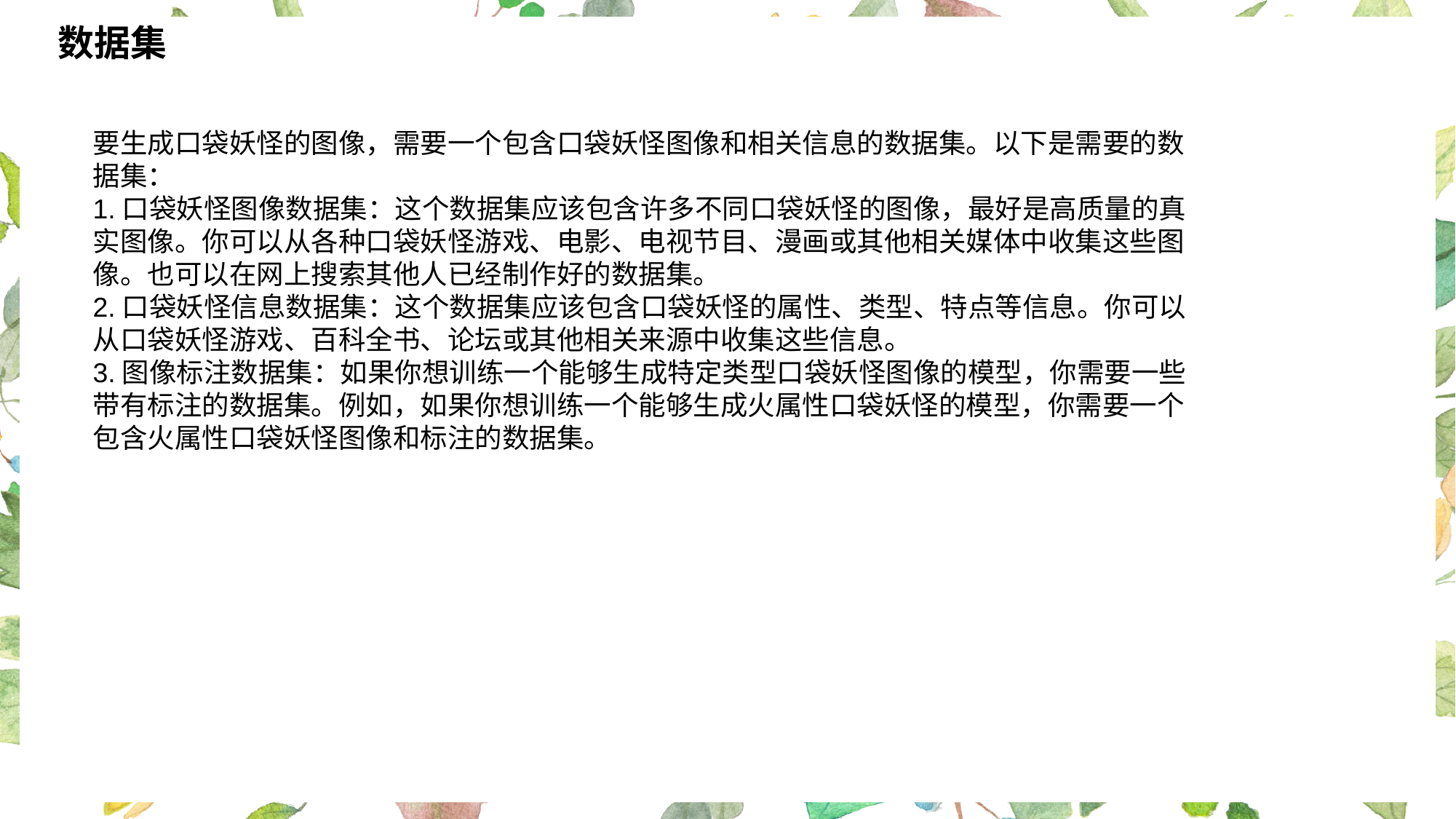

数据集
要生成口袋妖怪的图像，需要一个包含口袋妖怪图像和相关信息的数据集。以下是需要的数据集：
1.口袋妖怪图像数据集：这个数据集应该包含许多不同口袋妖怪的图像，最好是高质量的真实图像。你可以从各种口袋妖怪游戏、电影、电视节目、漫画或其他相关媒体中收集这些图像。也可以在网上搜索其他人已经制作好的数据集。
2.口袋妖怪信息数据集：这个数据集应该包含口袋妖怪的属性、类型、特点等信息。你可以从口袋妖怪游戏、百科全书、论坛或其他相关来源中收集这些信息。
3.图像标注数据集：如果你想训练一个能够生成特定类型口袋妖怪图像的模型，你需要一些带有标注的数据集。例如，如果你想训练一个能够生成火属性口袋妖怪的模型，你需要一个包含火属性口袋妖怪图像和标注的数据集。